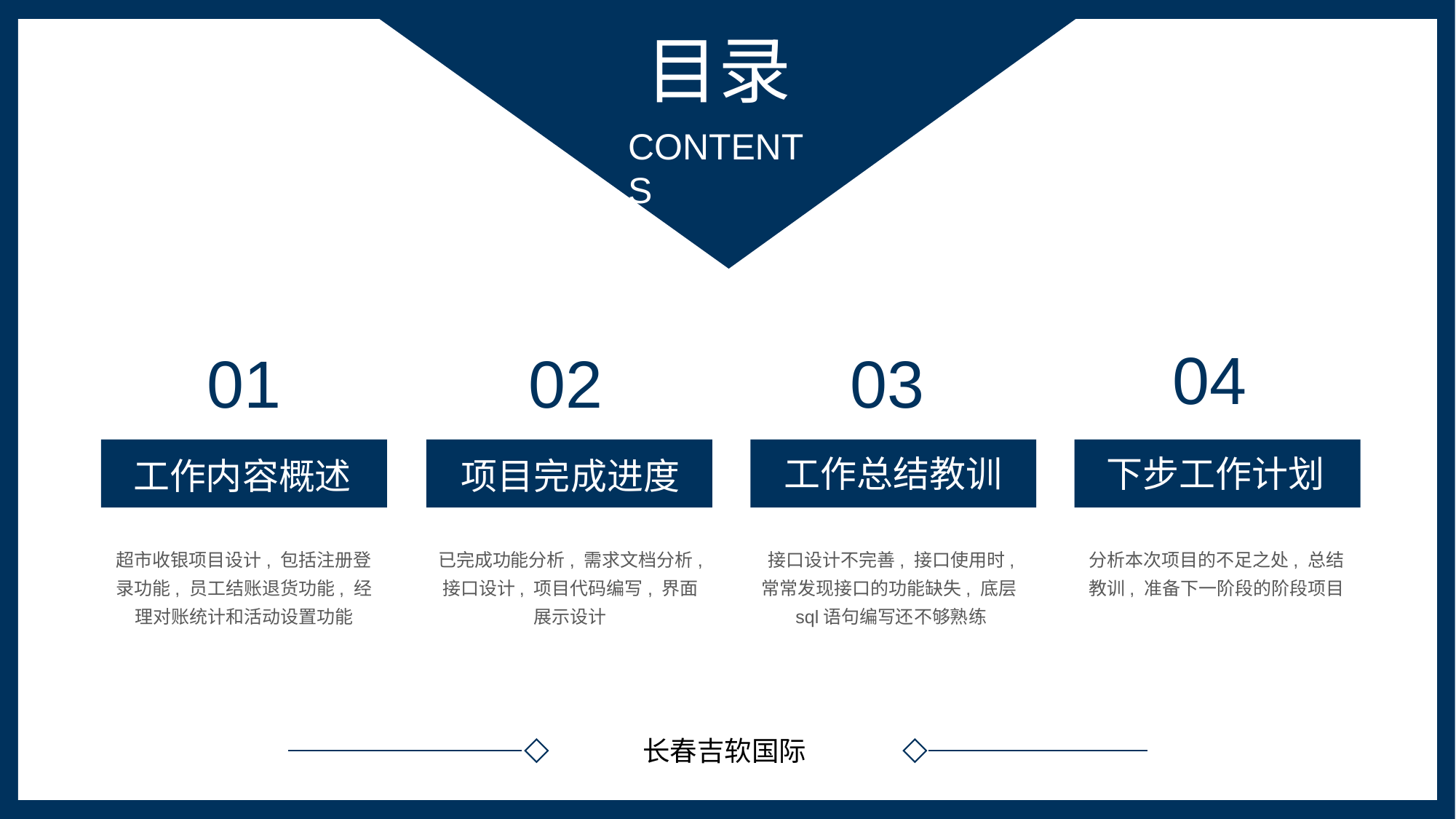

目录
CONTENTS
04
01
02
03

工作总结教训
下步工作计划
工作内容概述
项目完成进度
超市收银项目设计, 包括注册登录功能, 员工结账退货功能, 经理对账统计和活动设置功能

已完成功能分析, 需求文档分析, 接口设计, 项目代码编写, 界面展示设计
接口设计不完善, 接口使用时, 常常发现接口的功能缺失, 底层sql语句编写还不够熟练

分析本次项目的不足之处, 总结教训, 准备下一阶段的阶段项目

长春吉软国际